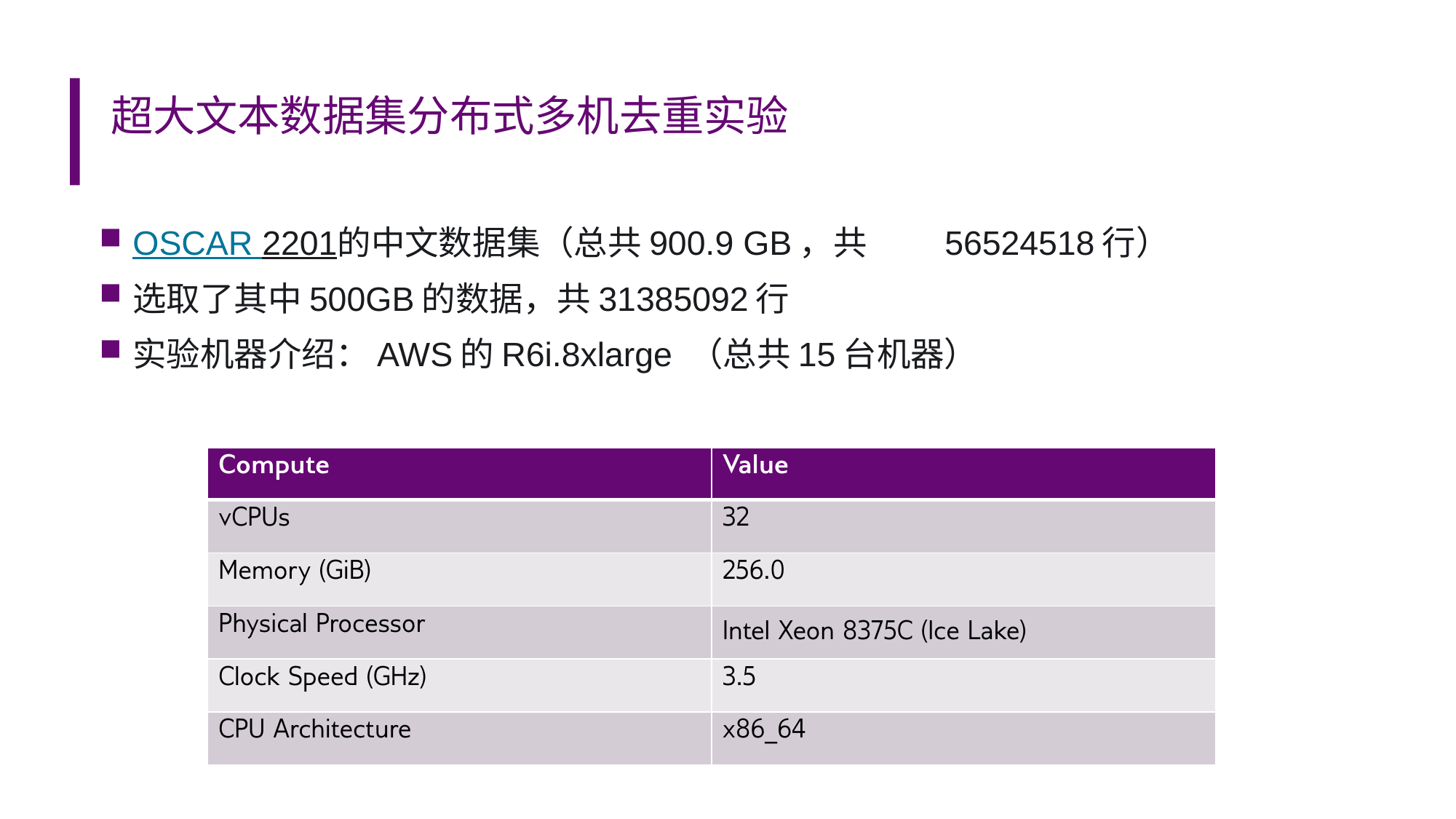

# 超大文本数据集分布式多机去重实验
OSCAR 2201的中文数据集（总共900.9 GB，共	56524518行）
选取了其中500GB的数据，共31385092行
实验机器介绍：AWS的R6i.8xlarge （总共15台机器）

| Compute | Value |
| --- | --- |
| vCPUs | 32 |
| Memory (GiB) | 256.0 |
| Physical Processor | Intel Xeon 8375C (Ice Lake) |
| Clock Speed (GHz) | 3.5 |
| CPU Architecture | x86\_64 |